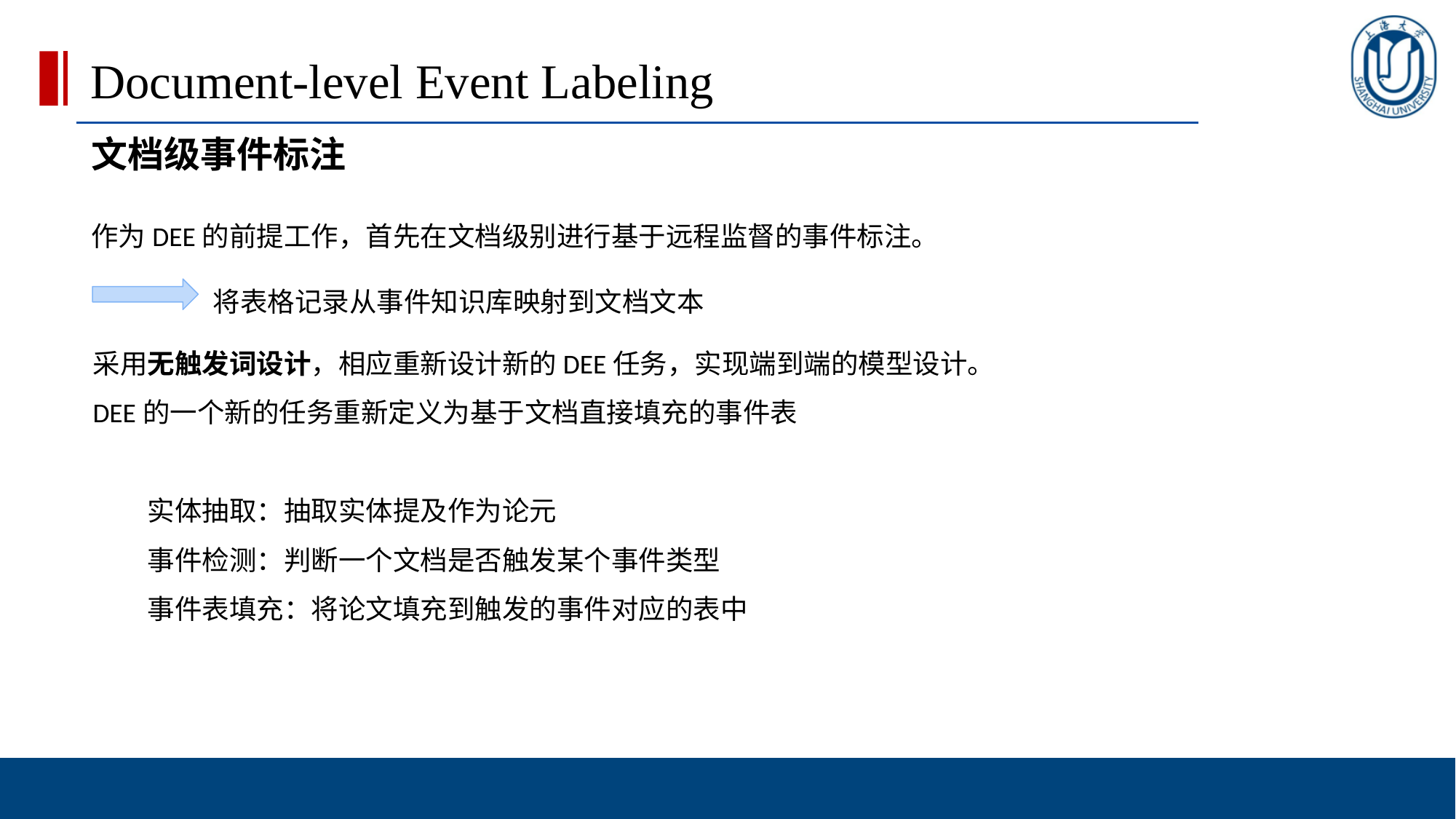

Document-level Event Labeling
文档级事件标注
作为DEE的前提工作，首先在文档级别进行基于远程监督的事件标注。
	 将表格记录从事件知识库映射到文档文本

采用无触发词设计，相应重新设计新的DEE任务，实现端到端的模型设计。
DEE的一个新的任务重新定义为基于文档直接填充的事件表

实体抽取：抽取实体提及作为论元
事件检测：判断一个文档是否触发某个事件类型
事件表填充：将论文填充到触发的事件对应的表中
100